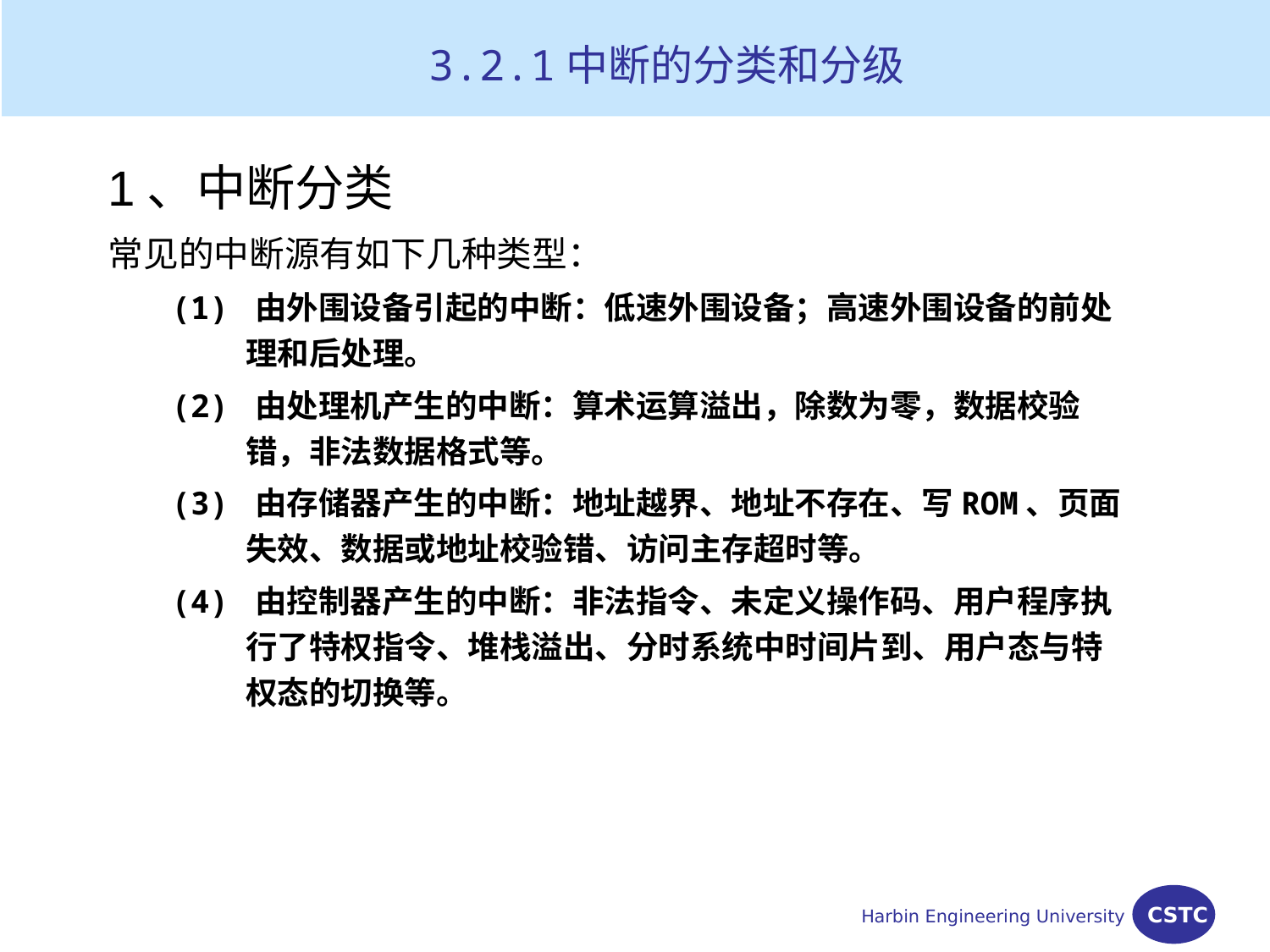

3.2.1中断的分类和分级
1、中断分类
常见的中断源有如下几种类型：
(1) 由外围设备引起的中断：低速外围设备；高速外围设备的前处理和后处理。
(2) 由处理机产生的中断：算术运算溢出，除数为零，数据校验错，非法数据格式等。
(3) 由存储器产生的中断：地址越界、地址不存在、写ROM、页面失效、数据或地址校验错、访问主存超时等。
(4) 由控制器产生的中断：非法指令、未定义操作码、用户程序执行了特权指令、堆栈溢出、分时系统中时间片到、用户态与特权态的切换等。
Harbin Engineering University